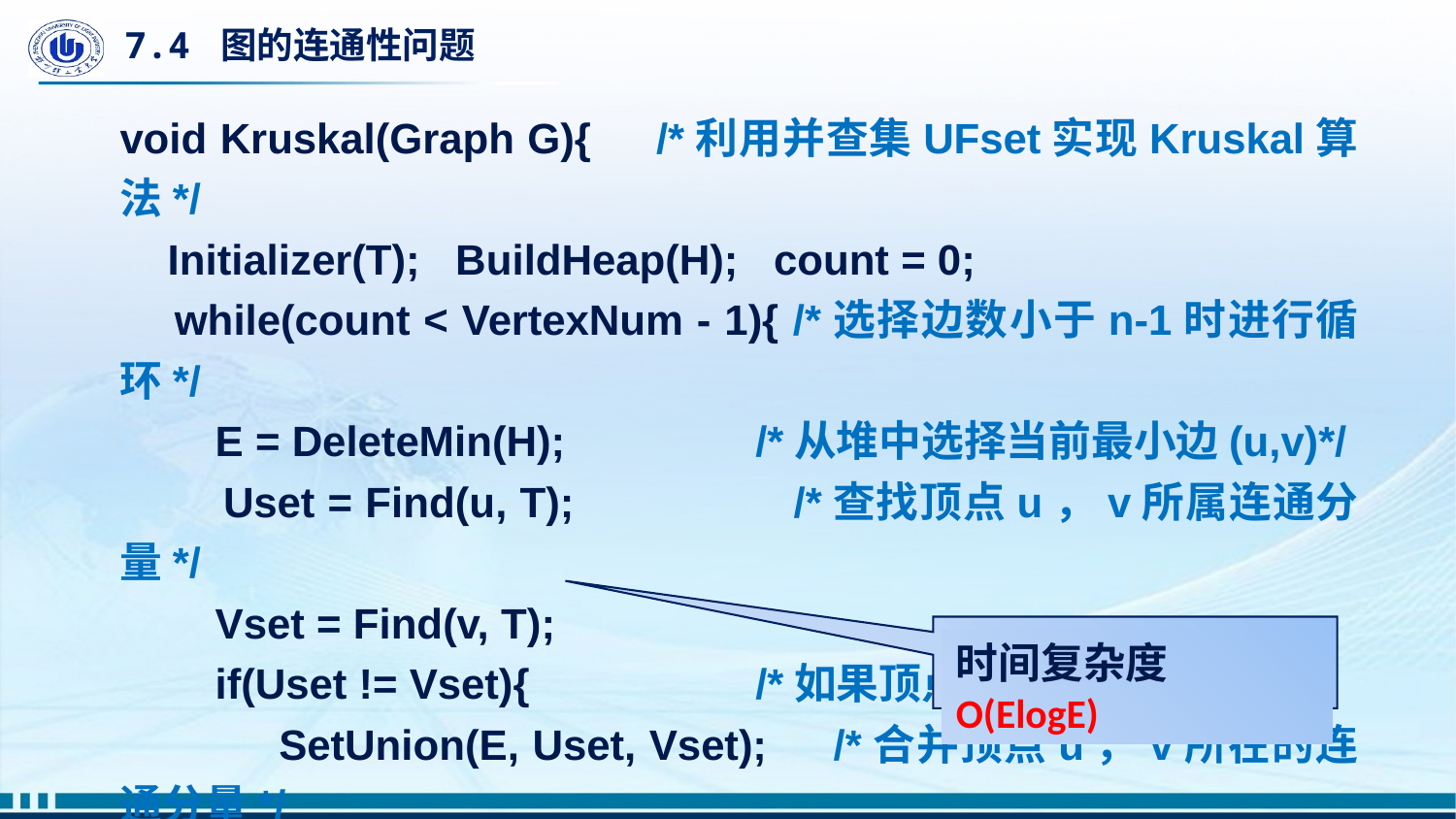

# 7.4 图的连通性问题
void Kruskal(Graph G){     /*利用并查集UFset实现Kruskal算法*/
    Initializer(T);   BuildHeap(H);   count = 0;
    while(count < VertexNum - 1){ /*选择边数小于n-1时进行循环*/
        E = DeleteMin(H);                /*从堆中选择当前最小边(u,v)*/
        Uset = Find(u, T);                 /*查找顶点u，v所属连通分量*/
        Vset = Find(v, T);
        if(Uset != Vset){                   /*如果顶点u，v不连通*/
            SetUnion(E, Uset, Vset);     /*合并顶点u，v所在的连通分量*/
            count++;   }
    }
}

时间复杂度O(ElogE)